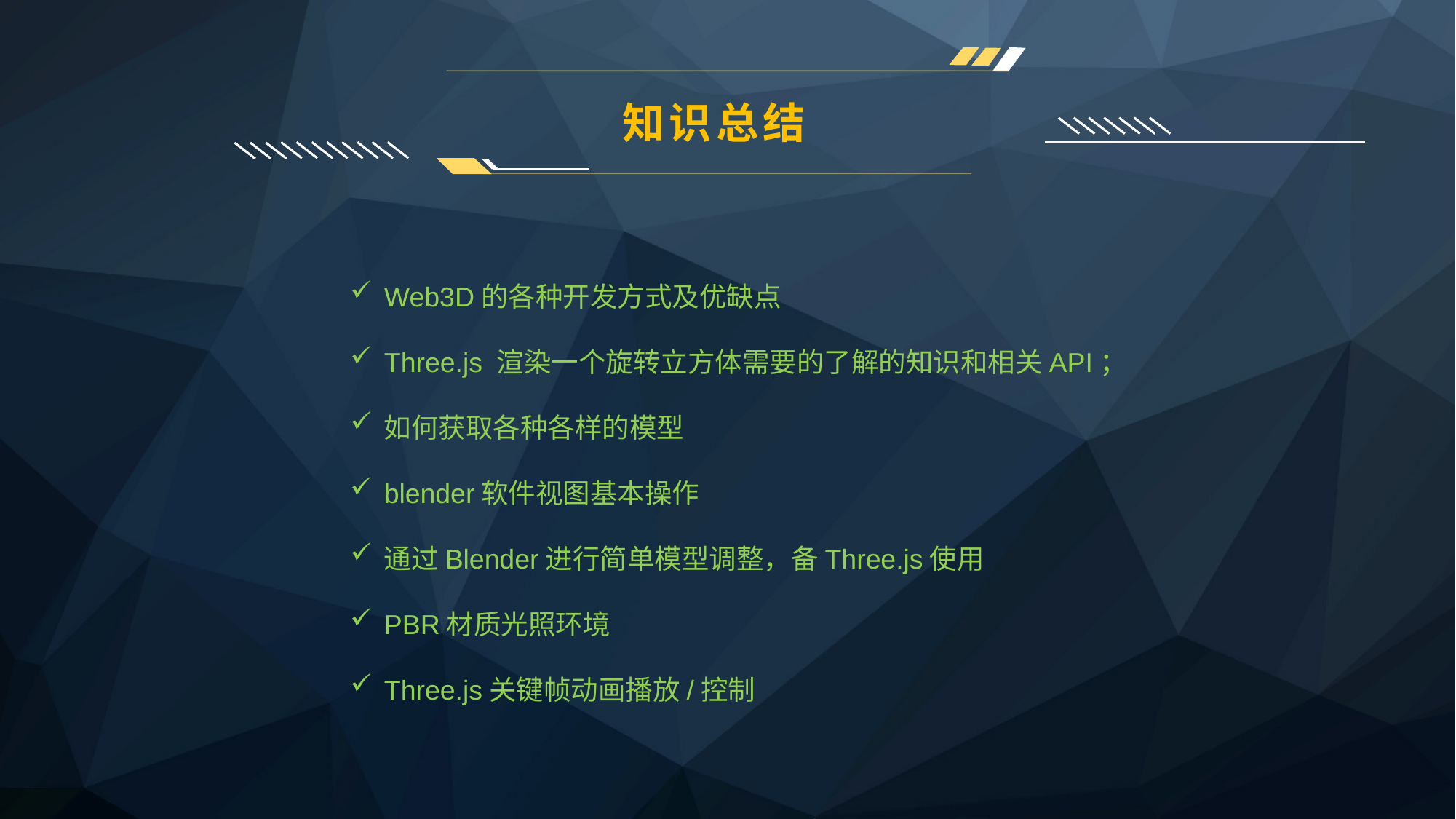

知识总结

Web3D的各种开发方式及优缺点
Three.js 渲染一个旋转立方体需要的了解的知识和相关API；
如何获取各种各样的模型
blender软件视图基本操作
通过Blender进行简单模型调整，备Three.js使用
PBR材质光照环境
Three.js关键帧动画播放/控制